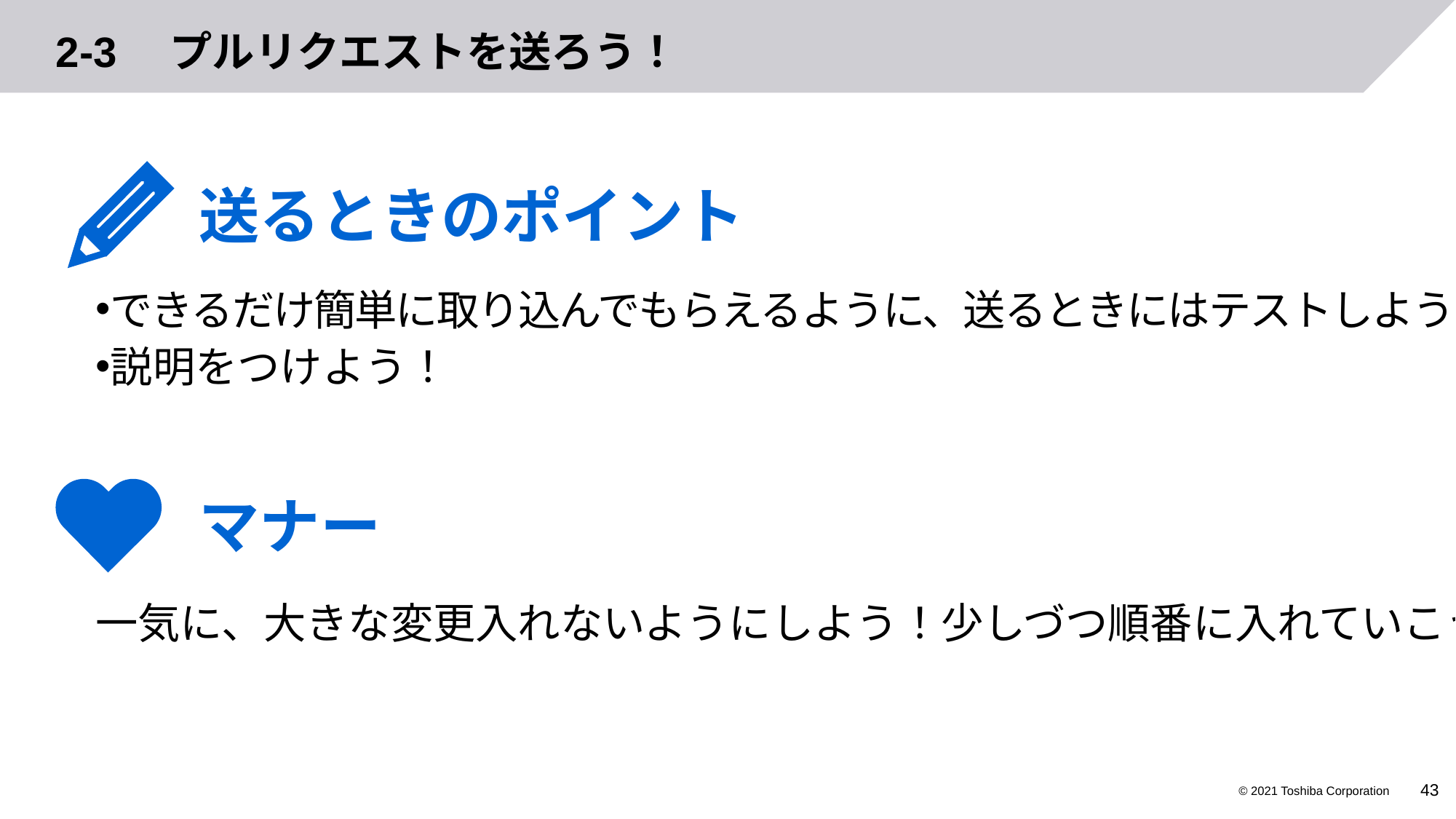

# 2-3　プルリクエストを送ろう！

送るときのポイント
できるだけ簡単に取り込んでもらえるように、送るときにはテストしよう！
説明をつけよう！

マナー
一気に、大きな変更入れないようにしよう！少しづつ順番に入れていこう